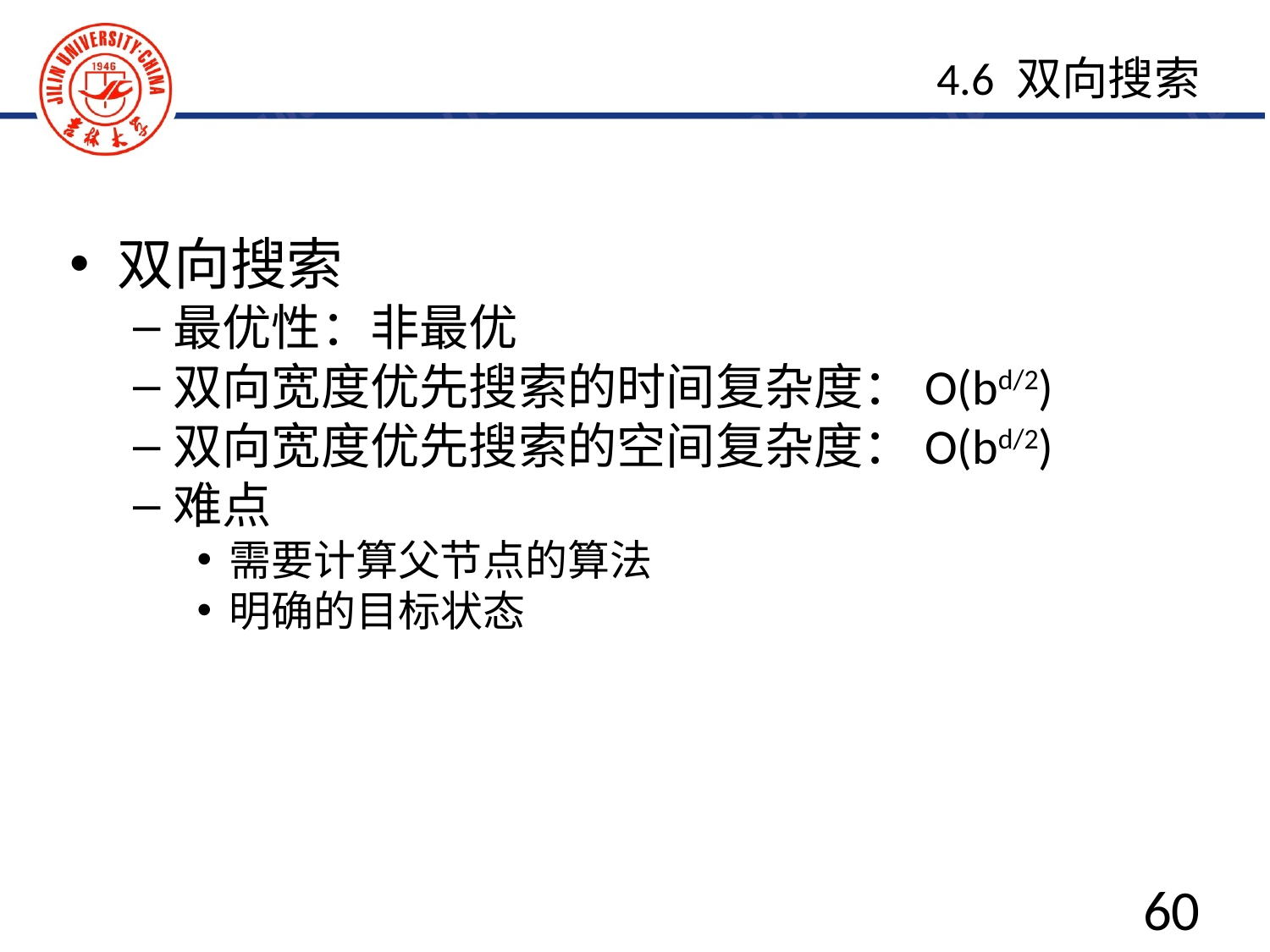

4.6 双向搜索
双向搜索
最优性：非最优
双向宽度优先搜索的时间复杂度：O(bd/2)
双向宽度优先搜索的空间复杂度：O(bd/2)
难点
需要计算父节点的算法
明确的目标状态
60